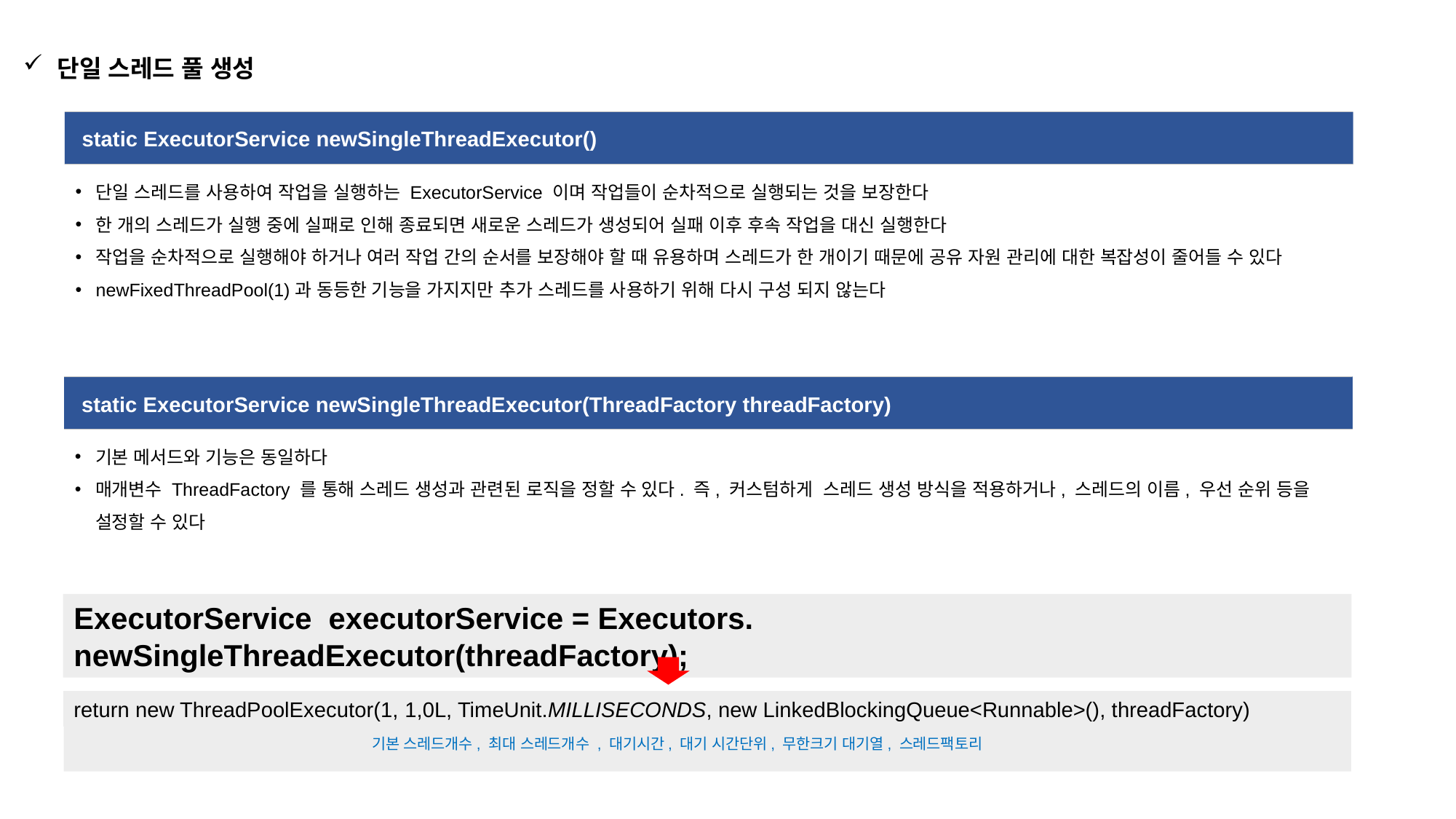

단일 스레드 풀 생성

static ExecutorService newSingleThreadExecutor()
단일 스레드를 사용하여 작업을 실행하는 ExecutorService 이며 작업들이 순차적으로 실행되는 것을 보장한다
한 개의 스레드가 실행 중에 실패로 인해 종료되면 새로운 스레드가 생성되어 실패 이후 후속 작업을 대신 실행한다
작업을 순차적으로 실행해야 하거나 여러 작업 간의 순서를 보장해야 할 때 유용하며 스레드가 한 개이기 때문에 공유 자원 관리에 대한 복잡성이 줄어들 수 있다
newFixedThreadPool(1)과 동등한 기능을 가지지만 추가 스레드를 사용하기 위해 다시 구성 되지 않는다

static ExecutorService newSingleThreadExecutor(ThreadFactory threadFactory)
기본 메서드와 기능은 동일하다
매개변수 ThreadFactory 를 통해 스레드 생성과 관련된 로직을 정할 수 있다. 즉, 커스텀하게  스레드 생성 방식을 적용하거나, 스레드의 이름, 우선 순위 등을 설정할 수 있다
ExecutorService  executorService = Executors. newSingleThreadExecutor(threadFactory);

return new ThreadPoolExecutor(1, 1,0L, TimeUnit.MILLISECONDS, new LinkedBlockingQueue<Runnable>(), threadFactory)

기본 스레드개수, 최대 스레드개수 , 대기시간, 대기 시간단위, 무한크기 대기열, 스레드팩토리